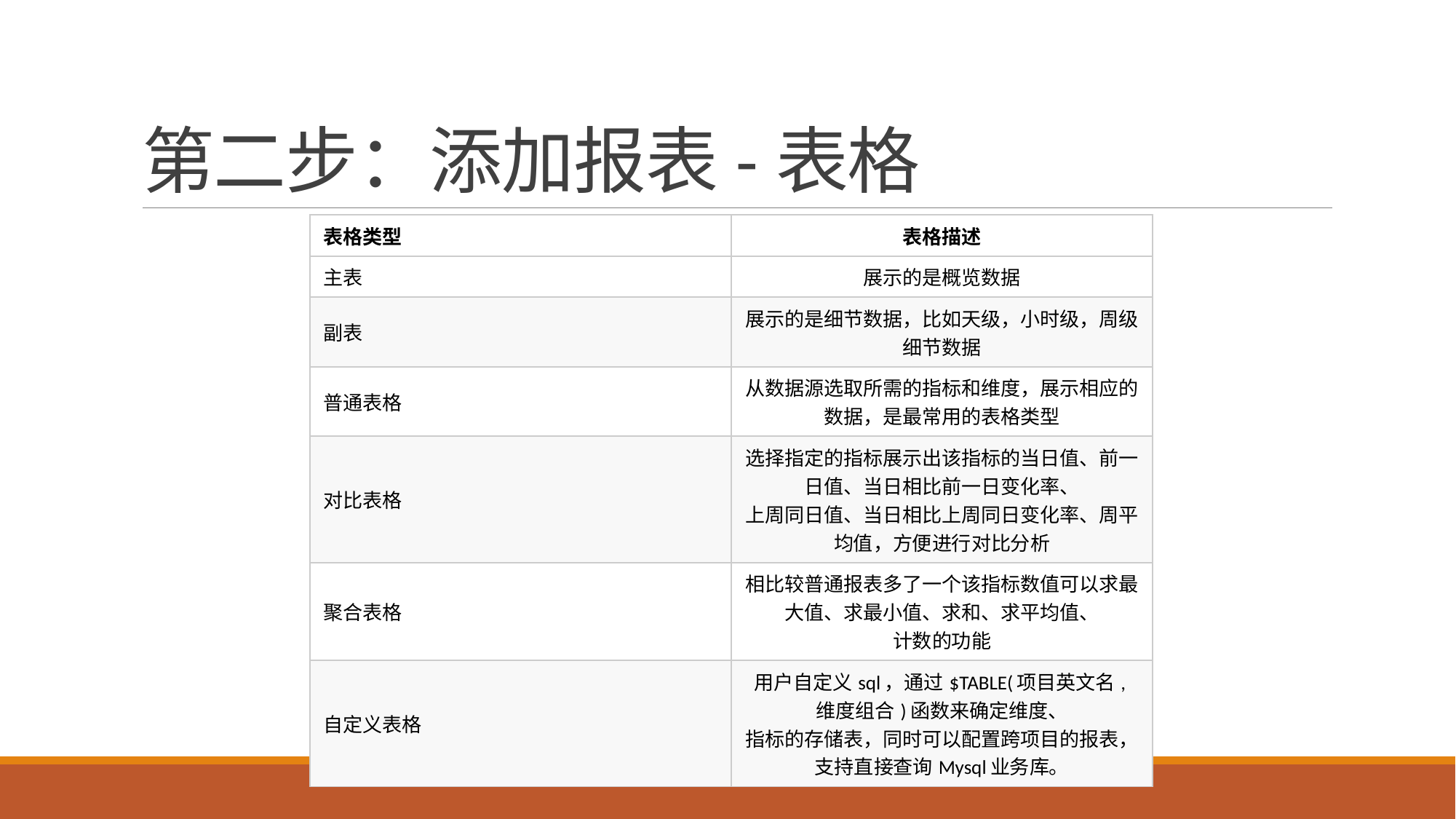

# 第二步：添加报表-表格
| 表格类型 | 表格描述 |
| --- | --- |
| 主表 | 展示的是概览数据 |
| 副表 | 展示的是细节数据，比如天级，小时级，周级细节数据 |
| 普通表格 | 从数据源选取所需的指标和维度，展示相应的数据，是最常用的表格类型 |
| 对比表格 | 选择指定的指标展示出该指标的当日值、前一日值、当日相比前一日变化率、 上周同日值、当日相比上周同日变化率、周平均值，方便进行对比分析 |
| 聚合表格 | 相比较普通报表多了一个该指标数值可以求最大值、求最小值、求和、求平均值、 计数的功能 |
| 自定义表格 | 用户自定义sql，通过$TABLE(项目英文名,维度组合)函数来确定维度、 指标的存储表，同时可以配置跨项目的报表，支持直接查询Mysql业务库。 |